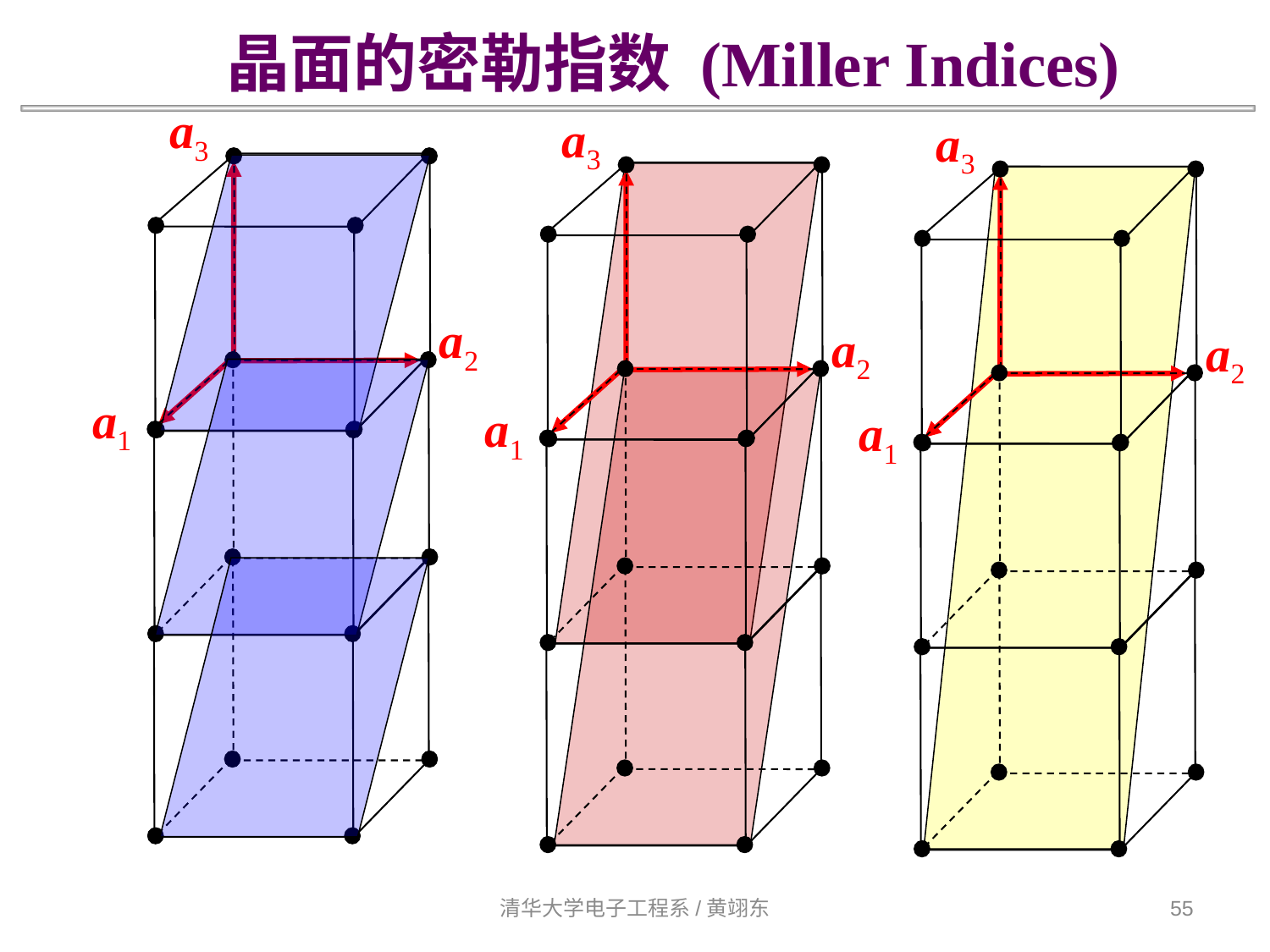

晶面的密勒指数 (Miller Indices)
a3

a2

a1
a3

a2

a1

a3

a2

a1

清华大学电子工程系/黄翊东
55